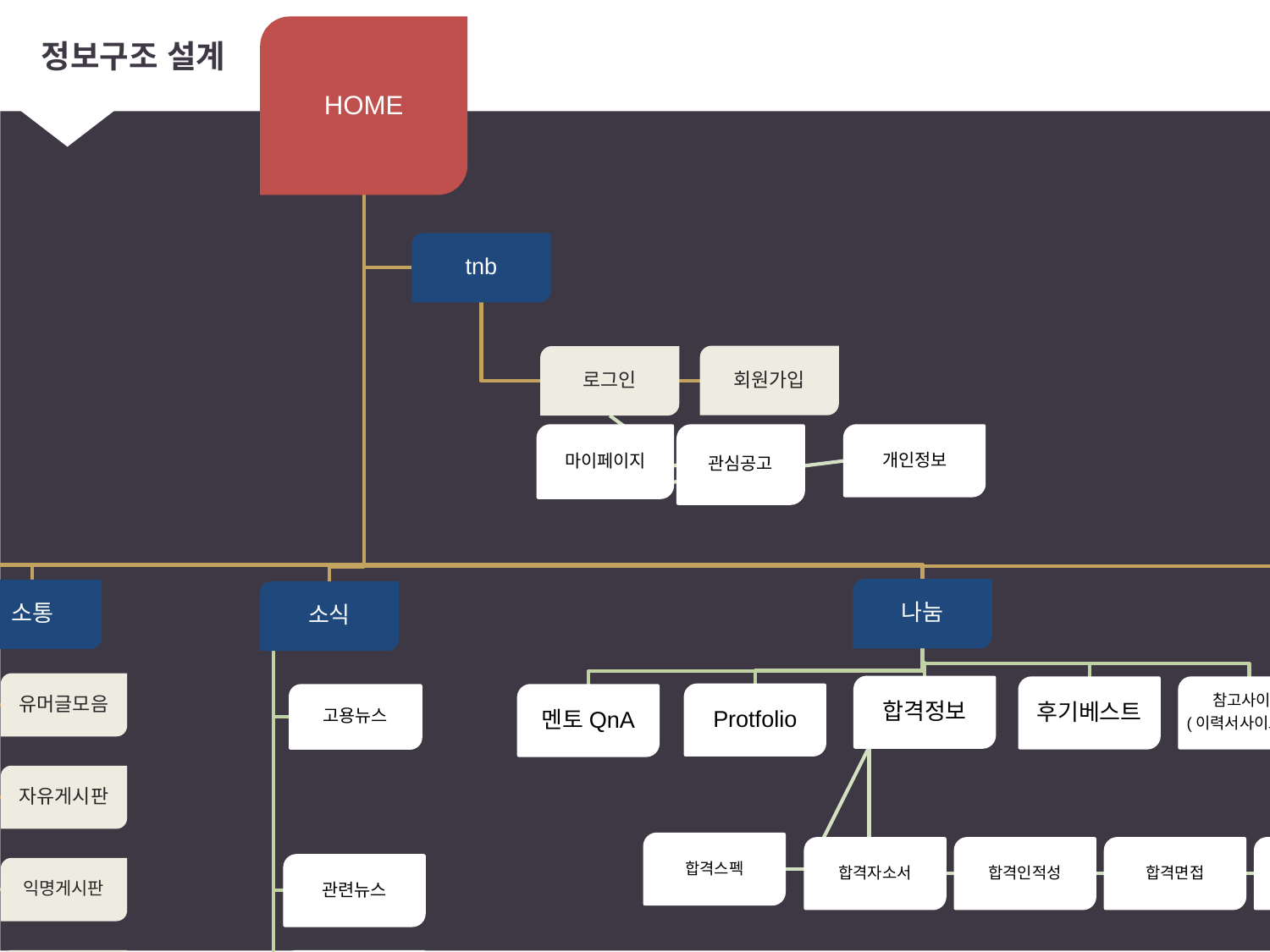

HOME
채용
직종분류
지역분류
기업분류
알바
청년/장년
신입/경력
소통
유머글모음
자유게시판
익명게시판
스터디원 구인
중고거래
소식
고용뉴스
관련뉴스
채용설명회
나눔
멘토QnA
Protfolio
합격정보
합격스펙
합격자소서
합격인적성
합격면접
합격후기
후기베스트
참고사이트
(이력서사이트 등)
기타
공모전
이벤트
설문조사
tnb
로그인
마이페이지
관심공고
개인정보
회원가입
# 정보구조 설계